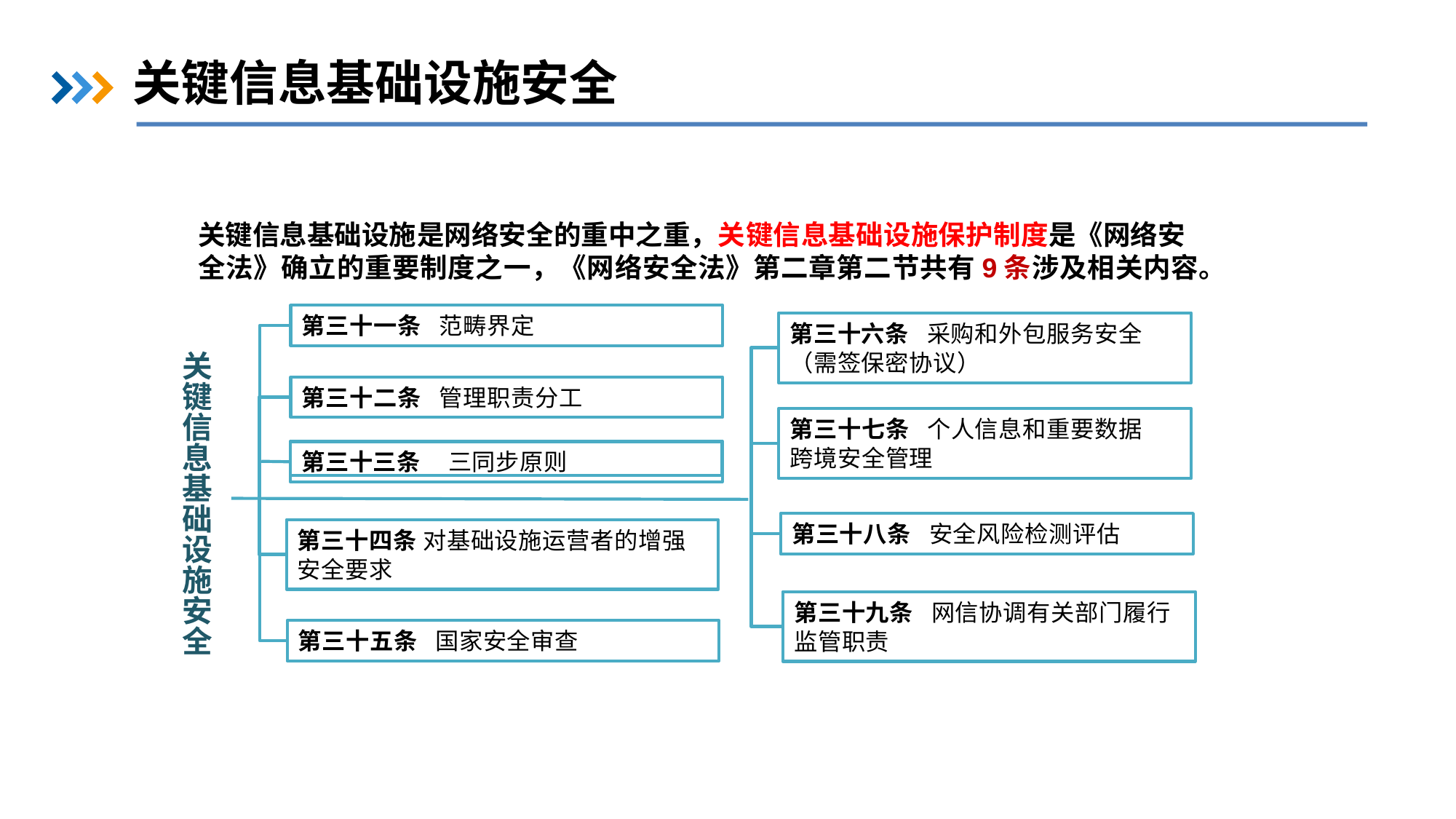

关键信息基础设施安全
关键信息基础设施是网络安全的重中之重，关键信息基础设施保护制度是《网络安
全法》确立的重要制度之一，《网络安全法》第二章第二节共有9条涉及相关内容。

第三十一条	范畴界定

第三十六条	采购和外包服务安全
（需签保密协议）

关 键 信 息 基 础 设 施 安 全

第三十二条	管理职责分工

第三十七条	个人信息和重要数据
跨境安全管理

第三十三条	三同步原则

第三十八条	安全风险检测评估

第三十四条 对基础设施运营者的增强
安全要求

第三十九条	网信协调有关部门履行
监管职责

第三十五条	国家安全审查